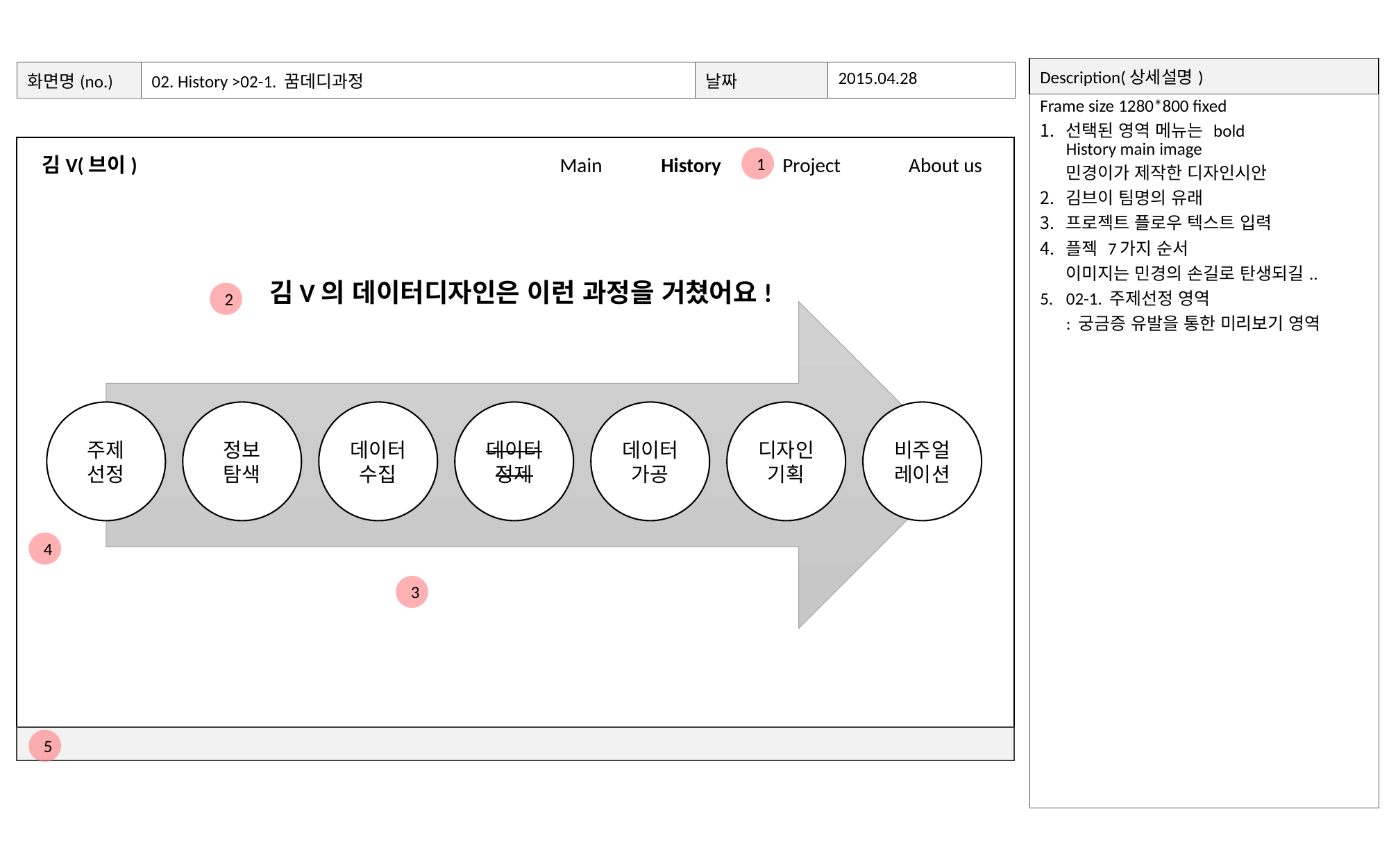

| Description(상세설명) |
| --- |
| Frame size 1280\*800 fixed 선택된 영역 메뉴는 bold History main image 민경이가 제작한 디자인시안 김브이 팀명의 유래 프로젝트 플로우 텍스트 입력 플젝 7가지 순서 이미지는 민경의 손길로 탄생되길.. 02-1. 주제선정 영역 : 궁금증 유발을 통한 미리보기 영역 |
| 화면명(no.) | 02. History >02-1. 꿈데디과정 | 날짜 | 2015.04.28 |
| --- | --- | --- | --- |

1
김V(브이)
Main
History
Project
About us
김V의 데이터디자인은 이런 과정을 거쳤어요!
2

주제
선정
정보
탐색
데이터
수집
데이터
정제
데이터
가공
디자인
기획
비주얼레이션
4
3

5